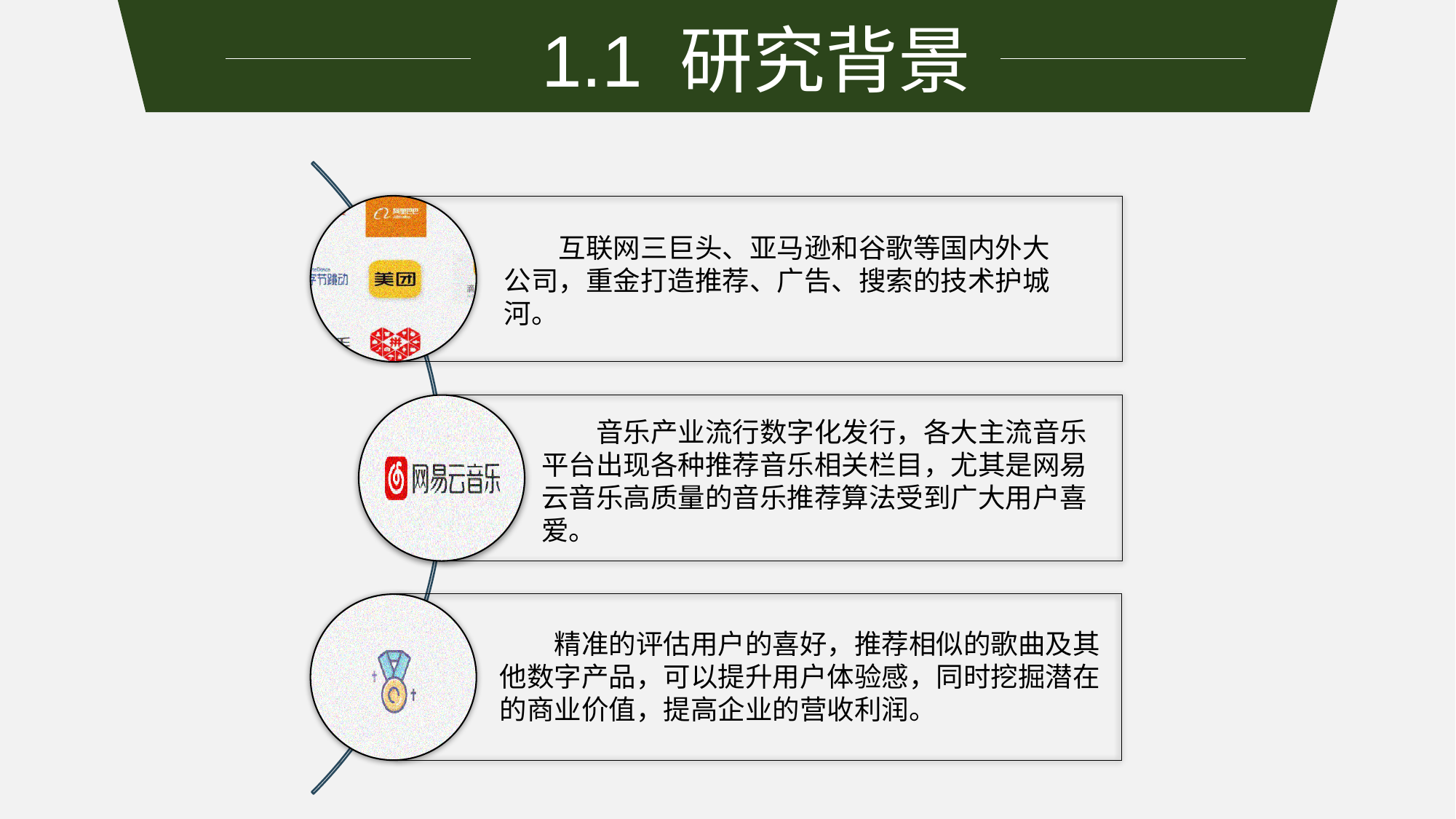

1.1 研究背景

互联网三巨头、亚马逊和谷歌等国内外大公司，重金打造推荐、广告、搜索的技术护城河。
音乐产业流行数字化发行，各大主流音乐平台出现各种推荐音乐相关栏目，尤其是网易云音乐高质量的音乐推荐算法受到广大用户喜爱。
精准的评估用户的喜好，推荐相似的歌曲及其他数字产品，可以提升用户体验感，同时挖掘潜在的商业价值，提高企业的营收利润。